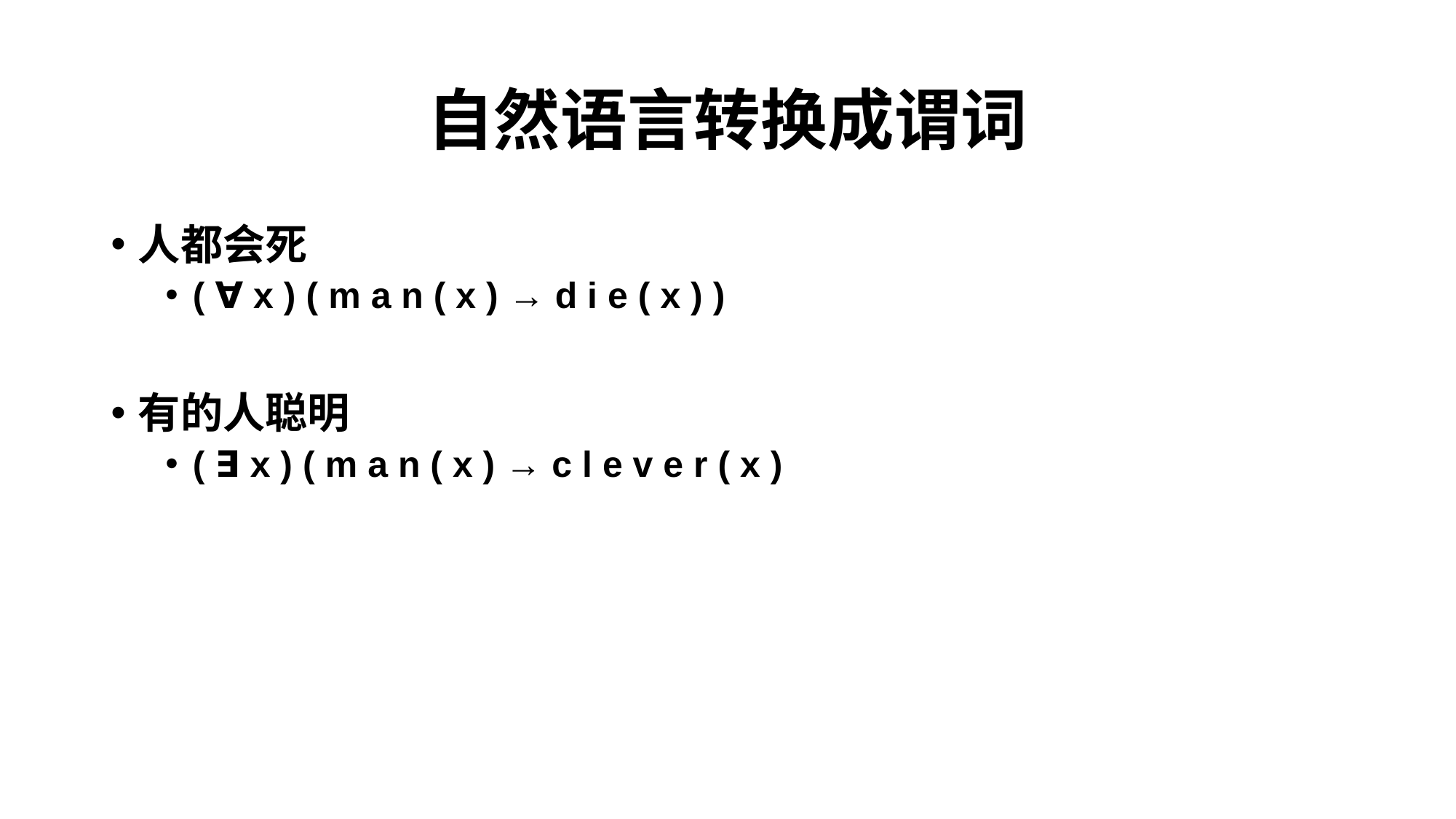

# 自然语言转换成谓词
人都会死
( ∀ x ) ( m a n ( x ) → d i e ( x ) )

有的人聪明
( ∃ x ) ( m a n ( x ) → c l e v e r ( x )